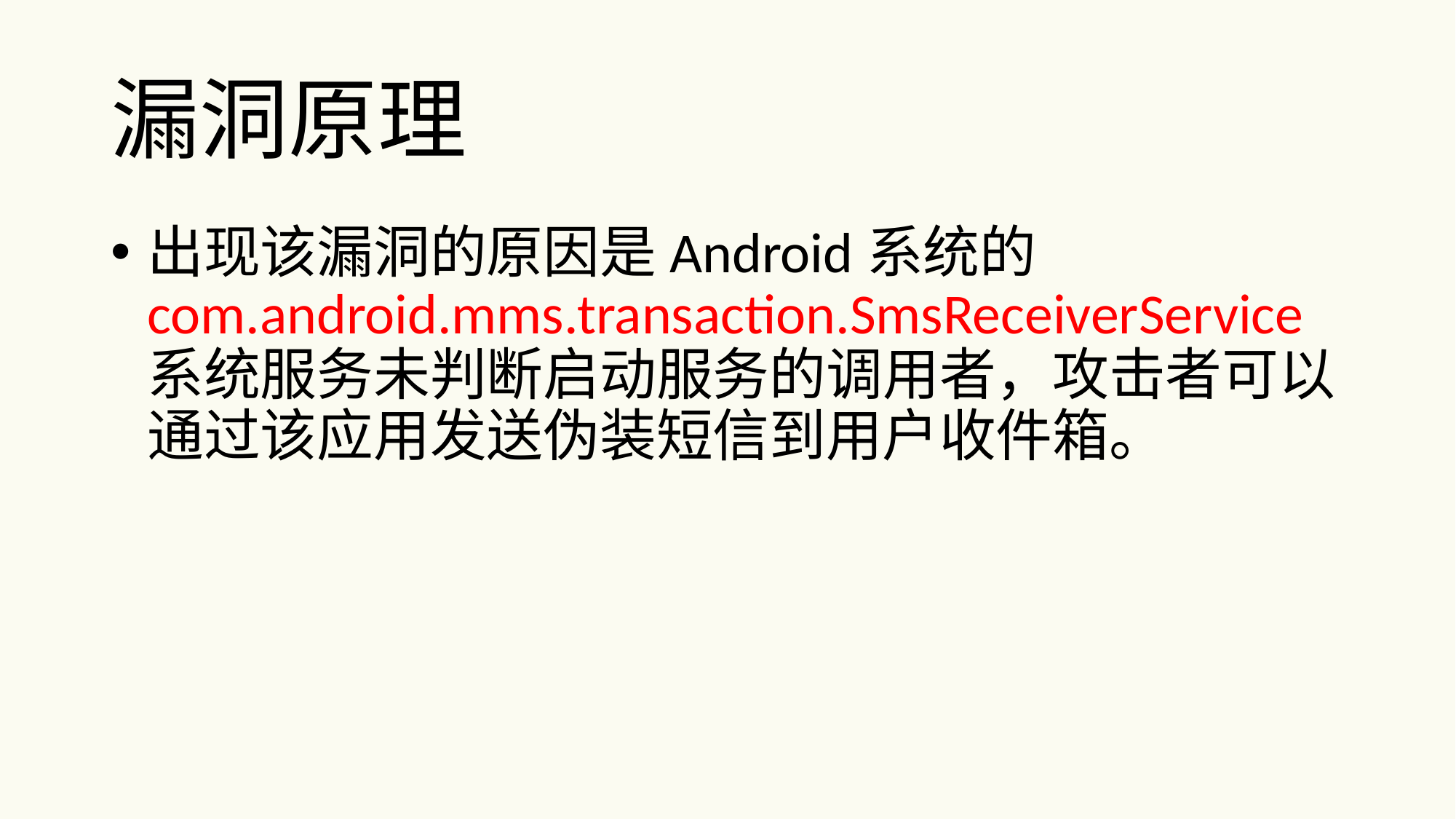

# 漏洞原理
出现该漏洞的原因是Android系统的com.android.mms.transaction.SmsReceiverService系统服务未判断启动服务的调用者，攻击者可以通过该应用发送伪装短信到用户收件箱。